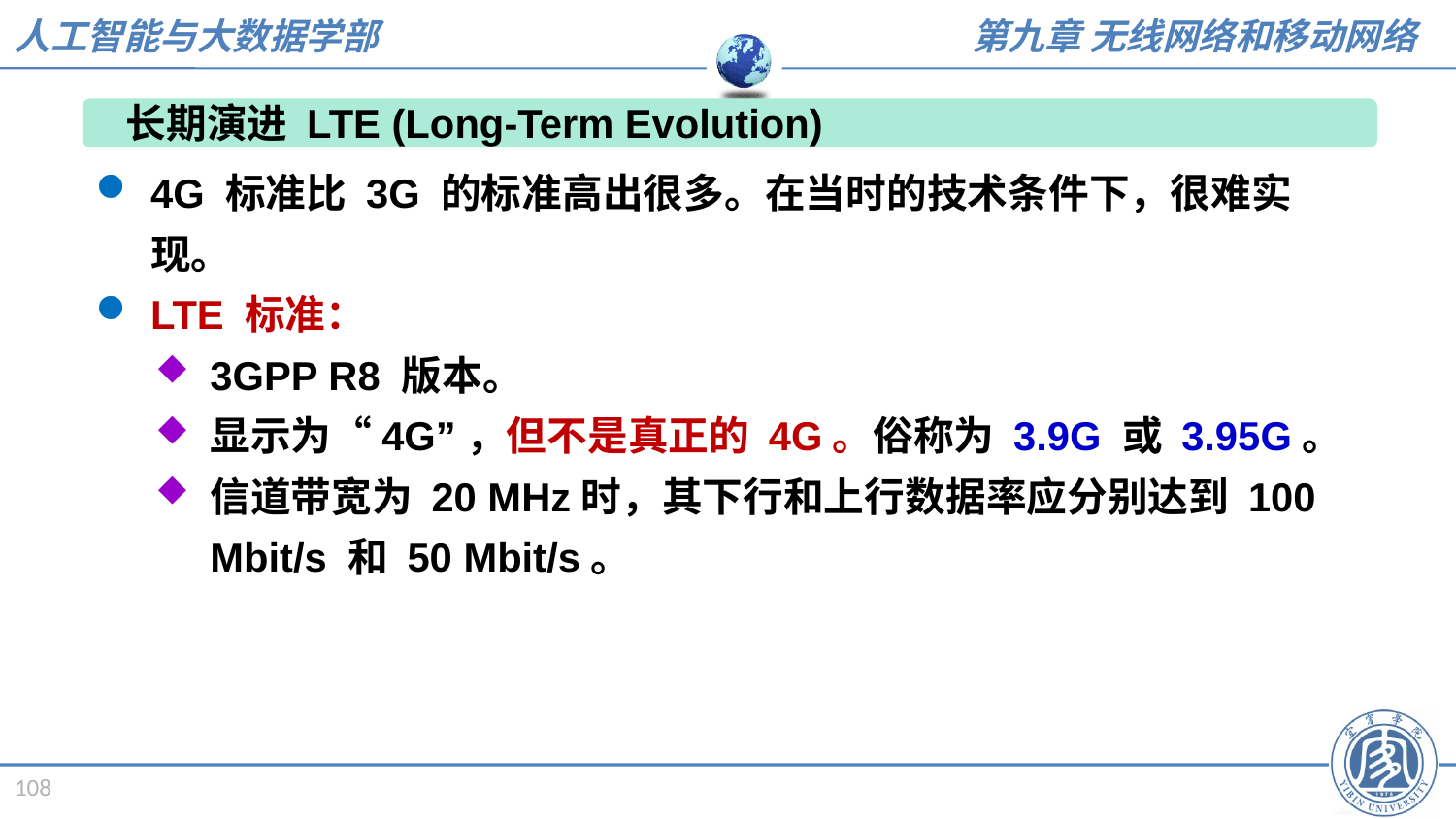

长期演进 LTE (Long-Term Evolution)

4G 标准比 3G 的标准高出很多。在当时的技术条件下，很难实现。
LTE 标准：
3GPP R8 版本。
显示为“4G”，但不是真正的 4G。俗称为 3.9G 或 3.95G。
信道带宽为 20 MHz时，其下行和上行数据率应分别达到 100 Mbit/s 和 50 Mbit/s。
108